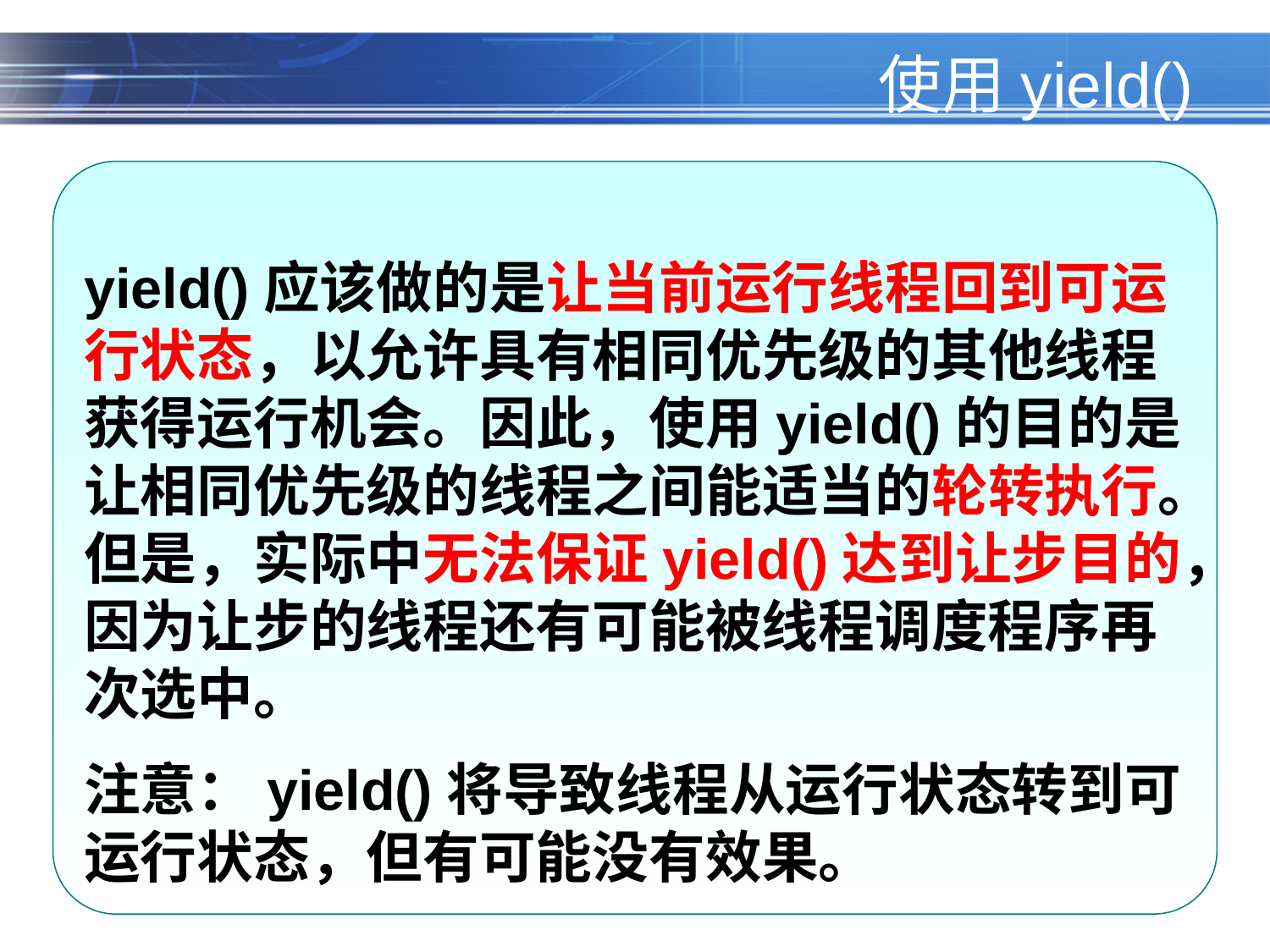

# 使用yield()

yield()应该做的是让当前运行线程回到可运行状态，以允许具有相同优先级的其他线程获得运行机会。因此，使用yield()的目的是让相同优先级的线程之间能适当的轮转执行。但是，实际中无法保证yield()达到让步目的，因为让步的线程还有可能被线程调度程序再次选中。
注意：yield()将导致线程从运行状态转到可运行状态，但有可能没有效果。